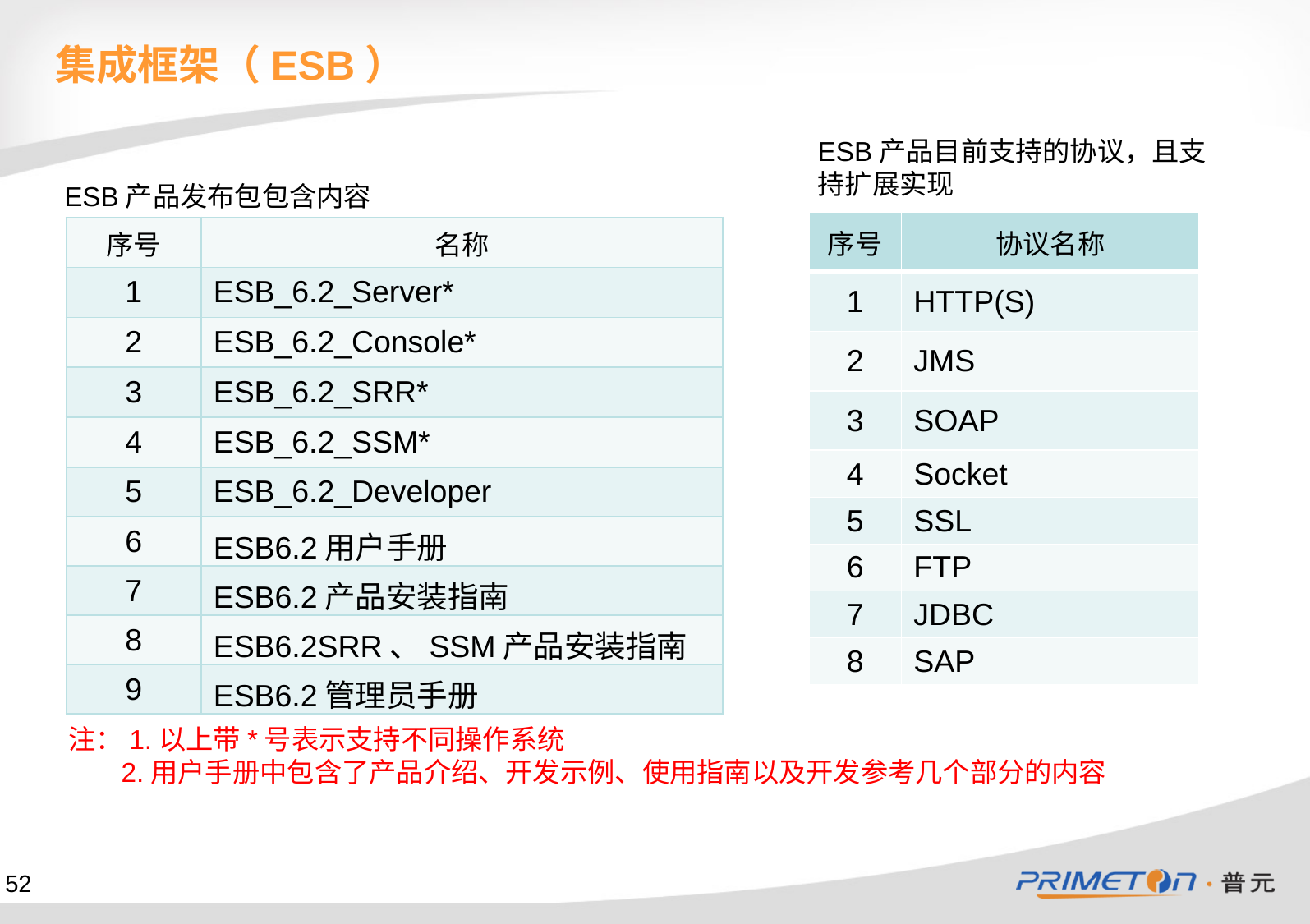

集成框架（ESB）
ESB产品目前支持的协议，且支
持扩展实现
ESB产品发布包包含内容
| 序号 | 协议名称 |
| --- | --- |
| 1 | HTTP(S) |
| 2 | JMS |
| 3 | SOAP |
| 4 | Socket |
| 5 | SSL |
| 6 | FTP |
| 7 | JDBC |
| 8 | SAP |
| 序号 | 名称 |
| --- | --- |
| 1 | ESB\_6.2\_Server\* |
| 2 | ESB\_6.2\_Console\* |
| 3 | ESB\_6.2\_SRR\* |
| 4 | ESB\_6.2\_SSM\* |
| 5 | ESB\_6.2\_Developer |
| 6 | ESB6.2用户手册 |
| 7 | ESB6.2产品安装指南 |
| 8 | ESB6.2SRR、SSM产品安装指南 |
| 9 | ESB6.2管理员手册 |
注：1.以上带*号表示支持不同操作系统
       2.用户手册中包含了产品介绍、开发示例、使用指南以及开发参考几个部分的内容
52